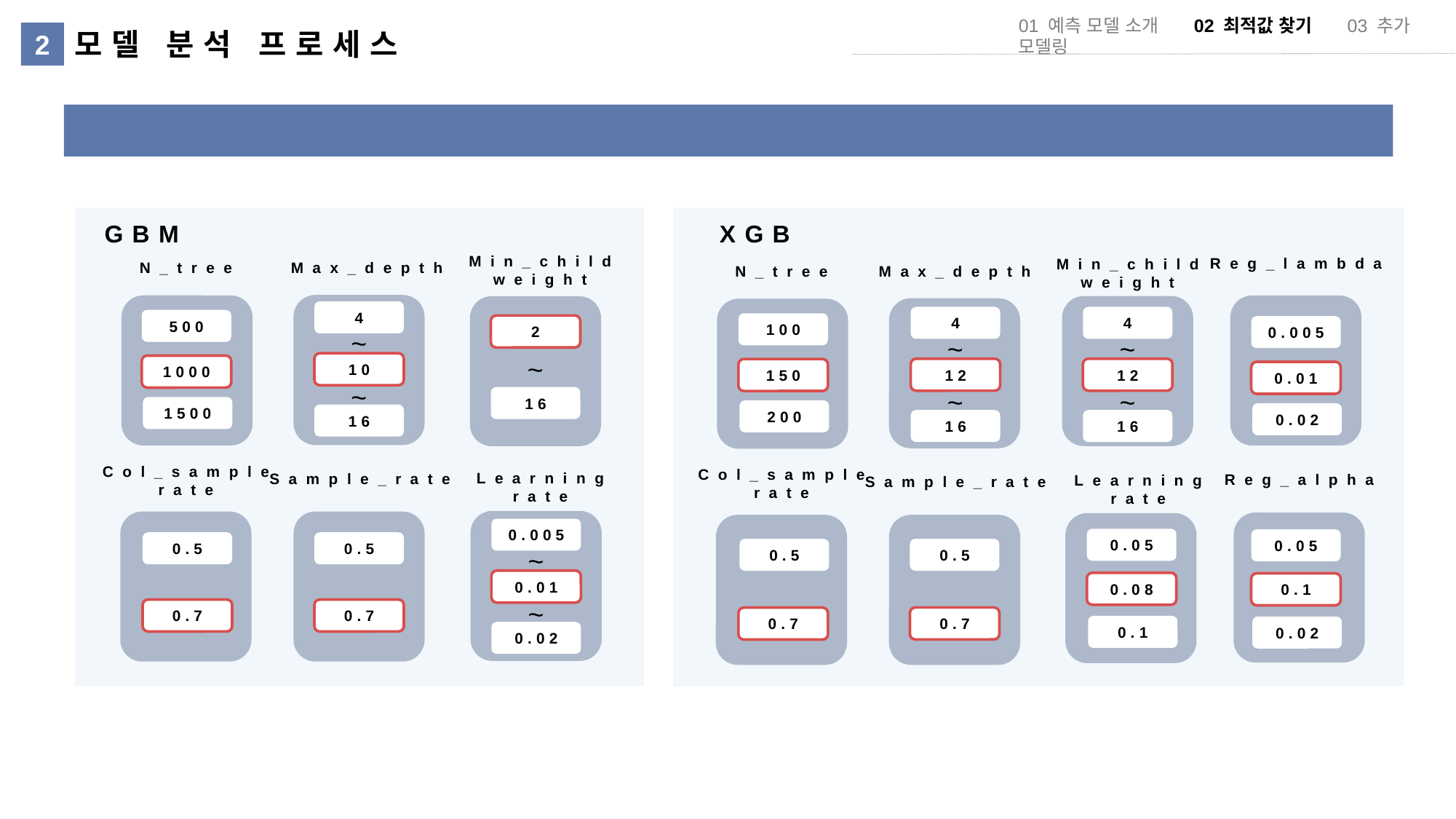

01 예측 모델 소개      02 최적값 찾기      03 추가 모델링
모델 분석 프로세스
2
데이터 맞는 Hyper-Parameter 조절

GBM
XGB
Min_child
weight
Reg_lambda
Min_child
weight
Max_depth
N_tree
Max_depth
N_tree

4
4
4
500
100
2
0.005
~
~
~
~
10
1000
12
12
150
0.01
~
~
~
16
1500
200
0.02
16
16
16
Col_sample
rate
Col_sample
rate
Learning
rate
Sample_rate
Reg_alpha
Learning
rate
Sample_rate

0.5
0.7

0.5
0.7
0.005
0.05
0.05
0.5
0.5
~
0.01
0.08
0.1
~
0.7
0.7
0.1
0.02
0.02